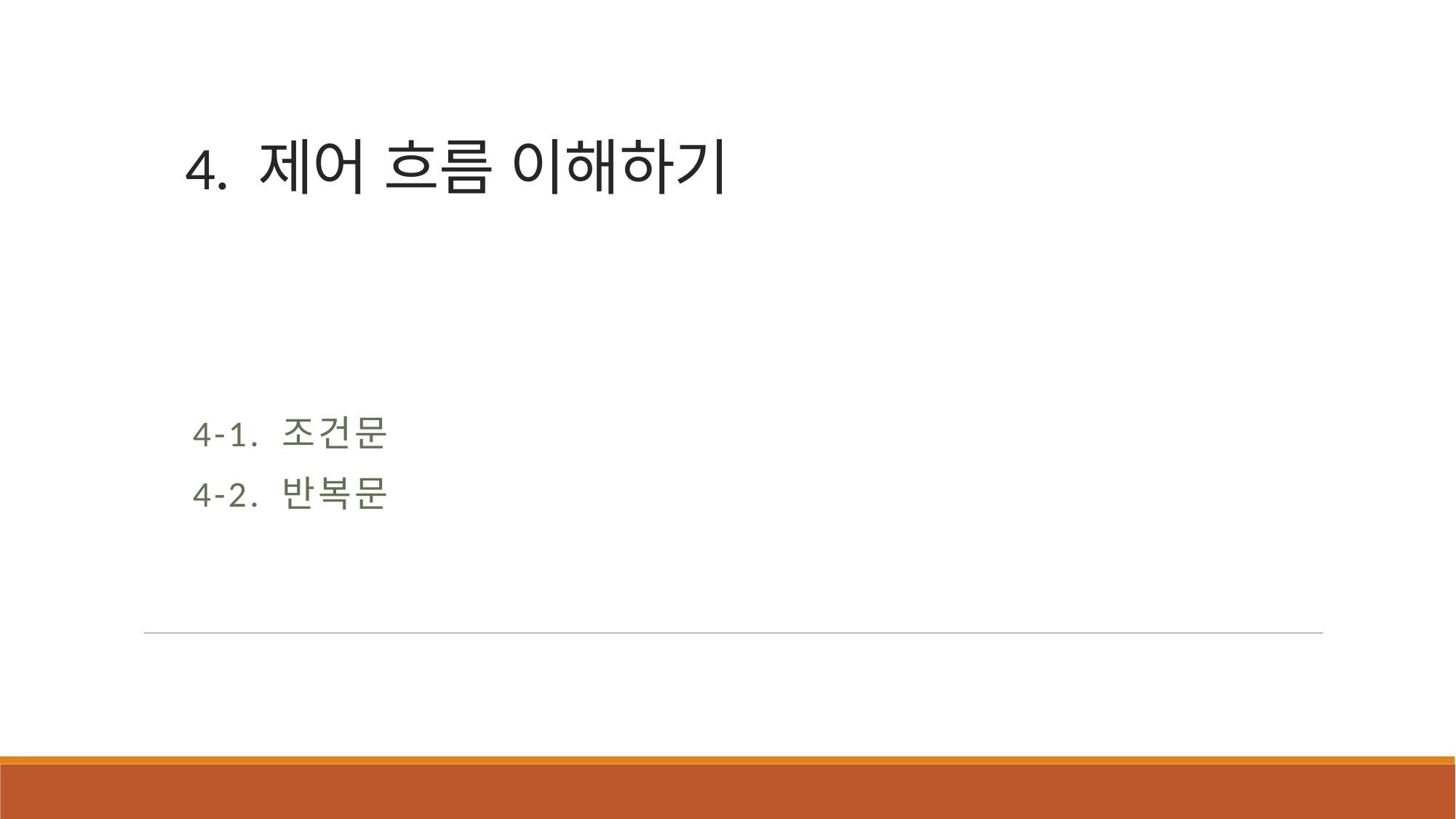

# 4. 제어 흐름 이해하기
4-1. 조건문
4-2. 반복문